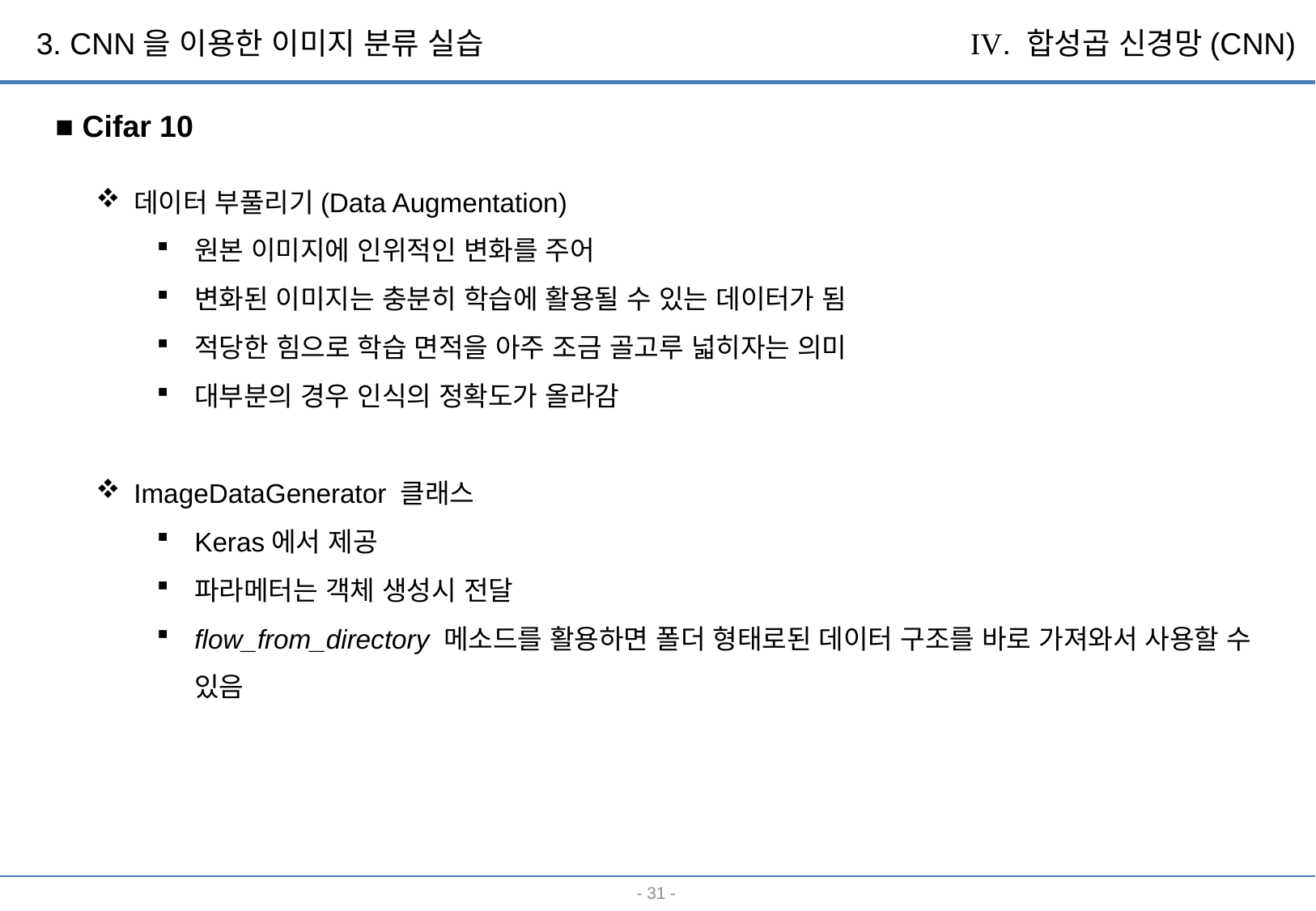

3. CNN을 이용한 이미지 분류 실습
IV. 합성곱 신경망(CNN)

■ Cifar 10
데이터 부풀리기(Data Augmentation)
원본 이미지에 인위적인 변화를 주어
변화된 이미지는 충분히 학습에 활용될 수 있는 데이터가 됨
적당한 힘으로 학습 면적을 아주 조금 골고루 넓히자는 의미
대부분의 경우 인식의 정확도가 올라감

ImageDataGenerator 클래스
Keras에서 제공
파라메터는 객체 생성시 전달
flow_from_directory 메소드를 활용하면 폴더 형태로된 데이터 구조를 바로 가져와서 사용할 수 있음
- 31 -